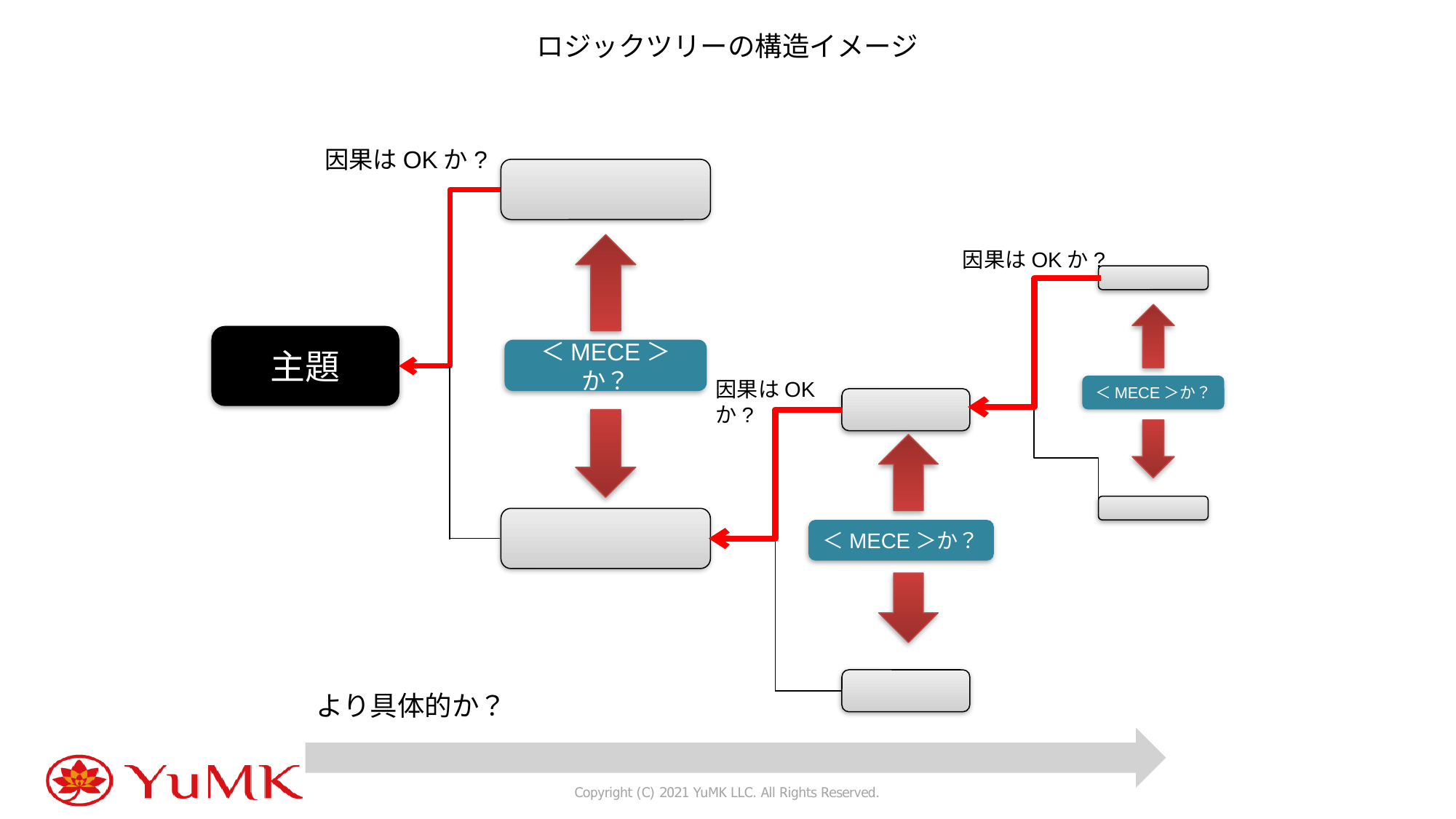

ロジックツリーの構造イメージ
因果はOKか?

＜MECE＞か？

因果はOKか?

＜MECE＞か？

主題
因果はOKか?

＜MECE＞か？

より具体的か？